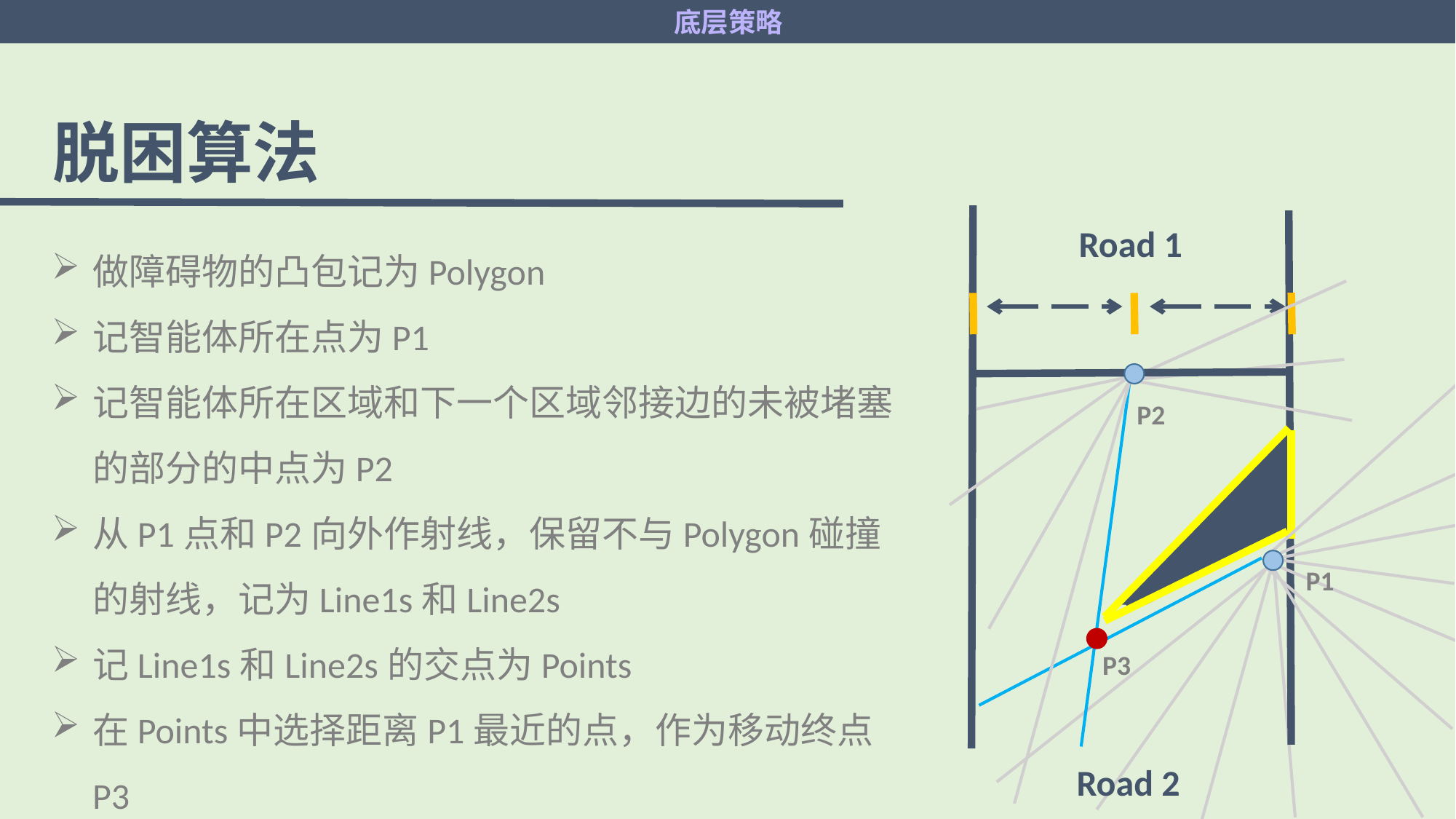

底层策略
脱困算法

做障碍物的凸包记为Polygon
记智能体所在点为P1
记智能体所在区域和下一个区域邻接边的未被堵塞的部分的中点为P2
从P1点和P2向外作射线，保留不与Polygon碰撞的射线，记为Line1s和Line2s
记Line1s和Line2s的交点为Points
在Points中选择距离P1最近的点，作为移动终点P3
Road 1

P2

P1

P3
Road 2